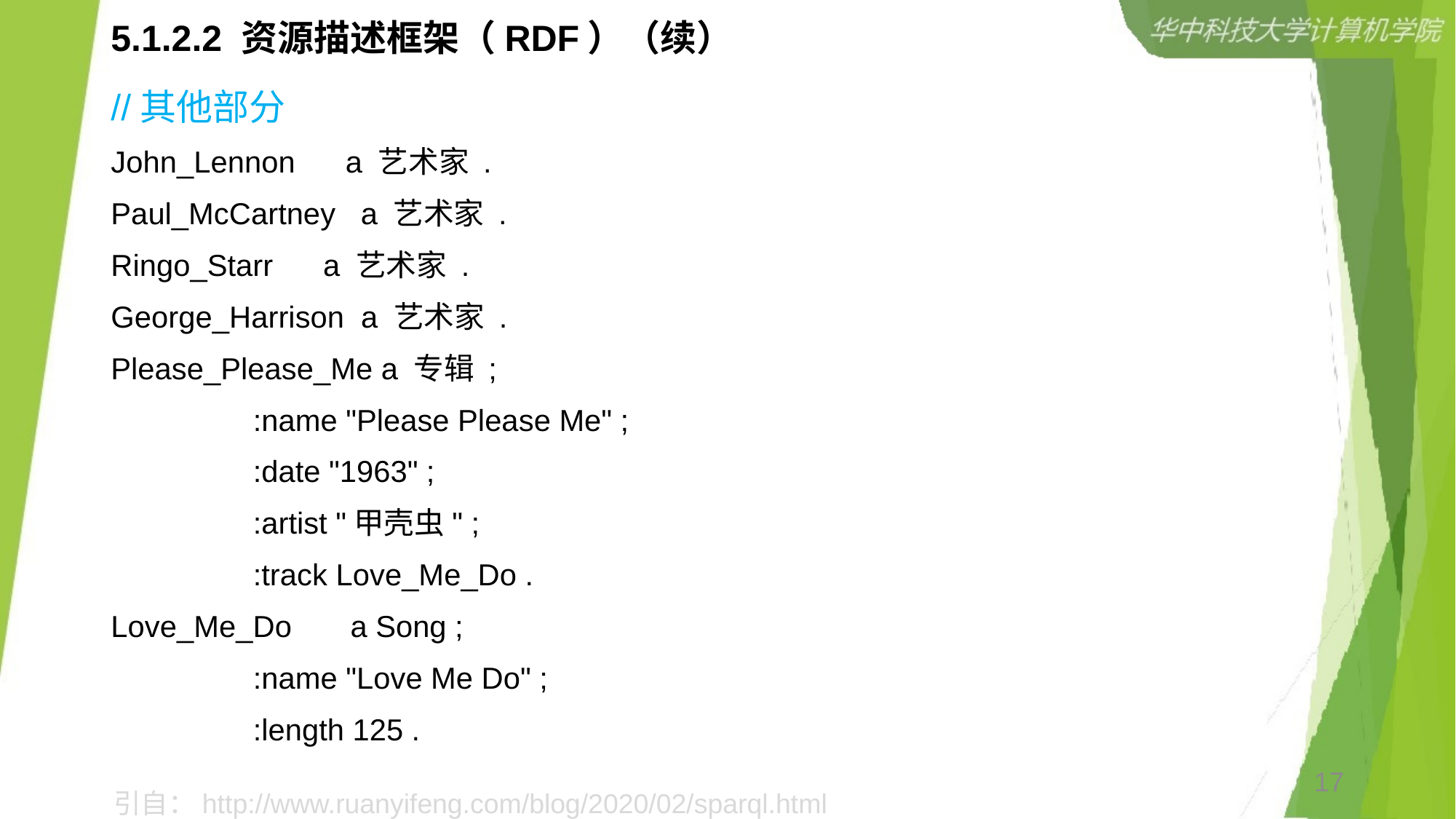

# 5.1.2.2 资源描述框架（RDF）（续）
//其他部分
John_Lennon      a 艺术家 .
Paul_McCartney   a 艺术家 .
Ringo_Starr      a 艺术家 .
George_Harrison  a 艺术家 .
Please_Please_Me a 专辑 ;
                 :name "Please Please Me" ;
                 :date "1963" ;
                 :artist "甲壳虫" ;
                 :track Love_Me_Do .
Love_Me_Do       a Song ;
                 :name "Love Me Do" ;
                 :length 125 .
17
引自：http://www.ruanyifeng.com/blog/2020/02/sparql.html